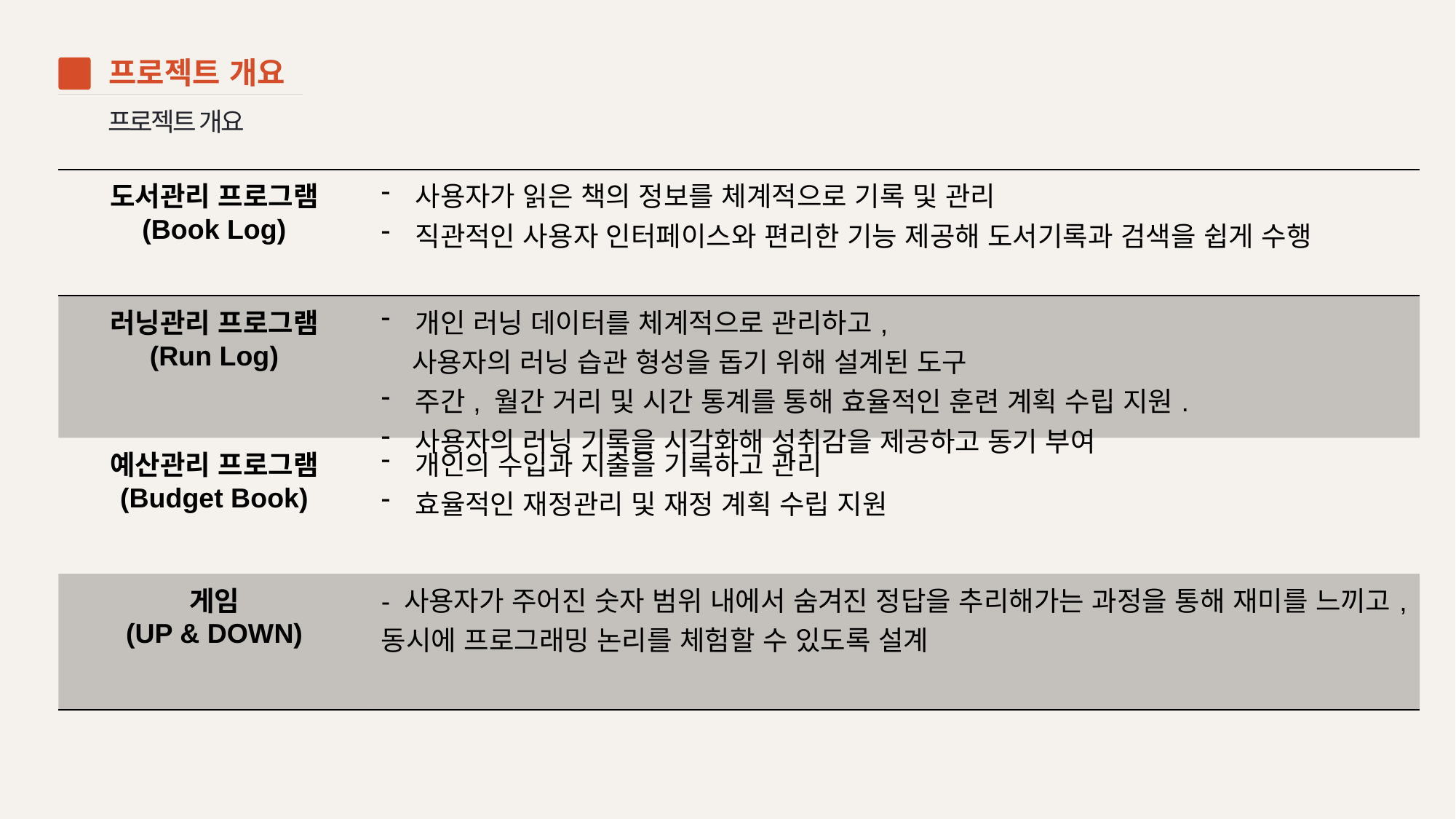

프로젝트 개요
01
프로젝트 개요
| 도서관리 프로그램 (Book Log) | 사용자가 읽은 책의 정보를 체계적으로 기록 및 관리 직관적인 사용자 인터페이스와 편리한 기능 제공해 도서기록과 검색을 쉽게 수행 |
| --- | --- |
| 러닝관리 프로그램 (Run Log) | 개인 러닝 데이터를 체계적으로 관리하고, 사용자의 러닝 습관 형성을 돕기 위해 설계된 도구 주간, 월간 거리 및 시간 통계를 통해 효율적인 훈련 계획 수립 지원. 사용자의 러닝 기록을 시각화해 성취감을 제공하고 동기 부여 |
| 예산관리 프로그램 (Budget Book) | 개인의 수입과 지출을 기록하고 관리 효율적인 재정관리 및 재정 계획 수립 지원 |
| 게임 (UP & DOWN) | - 사용자가 주어진 숫자 범위 내에서 숨겨진 정답을 추리해가는 과정을 통해 재미를 느끼고, 동시에 프로그래밍 논리를 체험할 수 있도록 설계 |